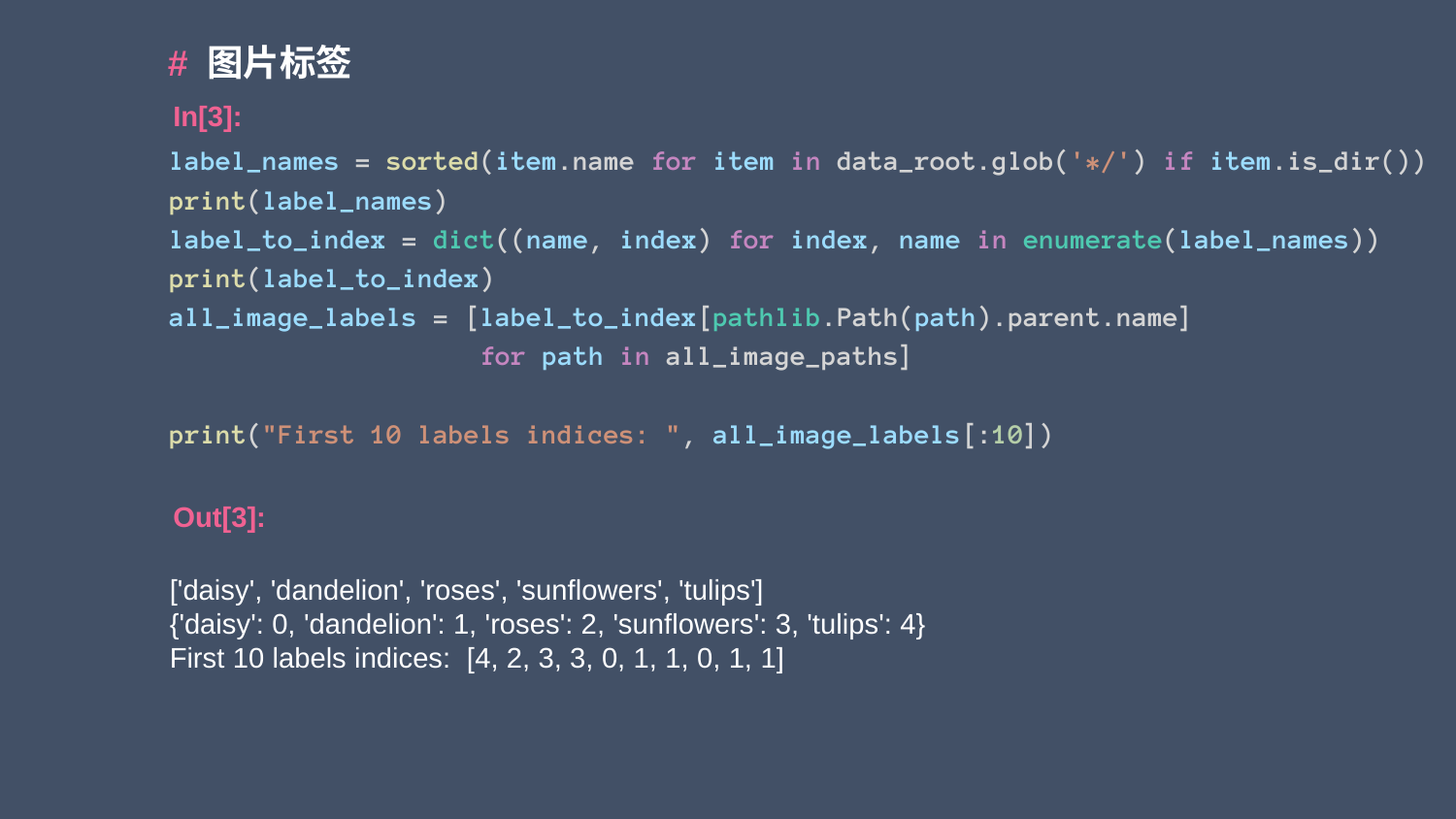

# 图片标签
In[3]:
label_names = sorted(item.name for item in data_root.glob('*/') if item.is_dir())
print(label_names)
label_to_index = dict((name, index) for index, name in enumerate(label_names))
print(label_to_index)
all_image_labels = [label_to_index[pathlib.Path(path).parent.name]
                    for path in all_image_paths]
print("First 10 labels indices: ", all_image_labels[:10])

Out[3]:
['daisy', 'dandelion', 'roses', 'sunflowers', 'tulips']
{'daisy': 0, 'dandelion': 1, 'roses': 2, 'sunflowers': 3, 'tulips': 4}
First 10 labels indices:  [4, 2, 3, 3, 0, 1, 1, 0, 1, 1]